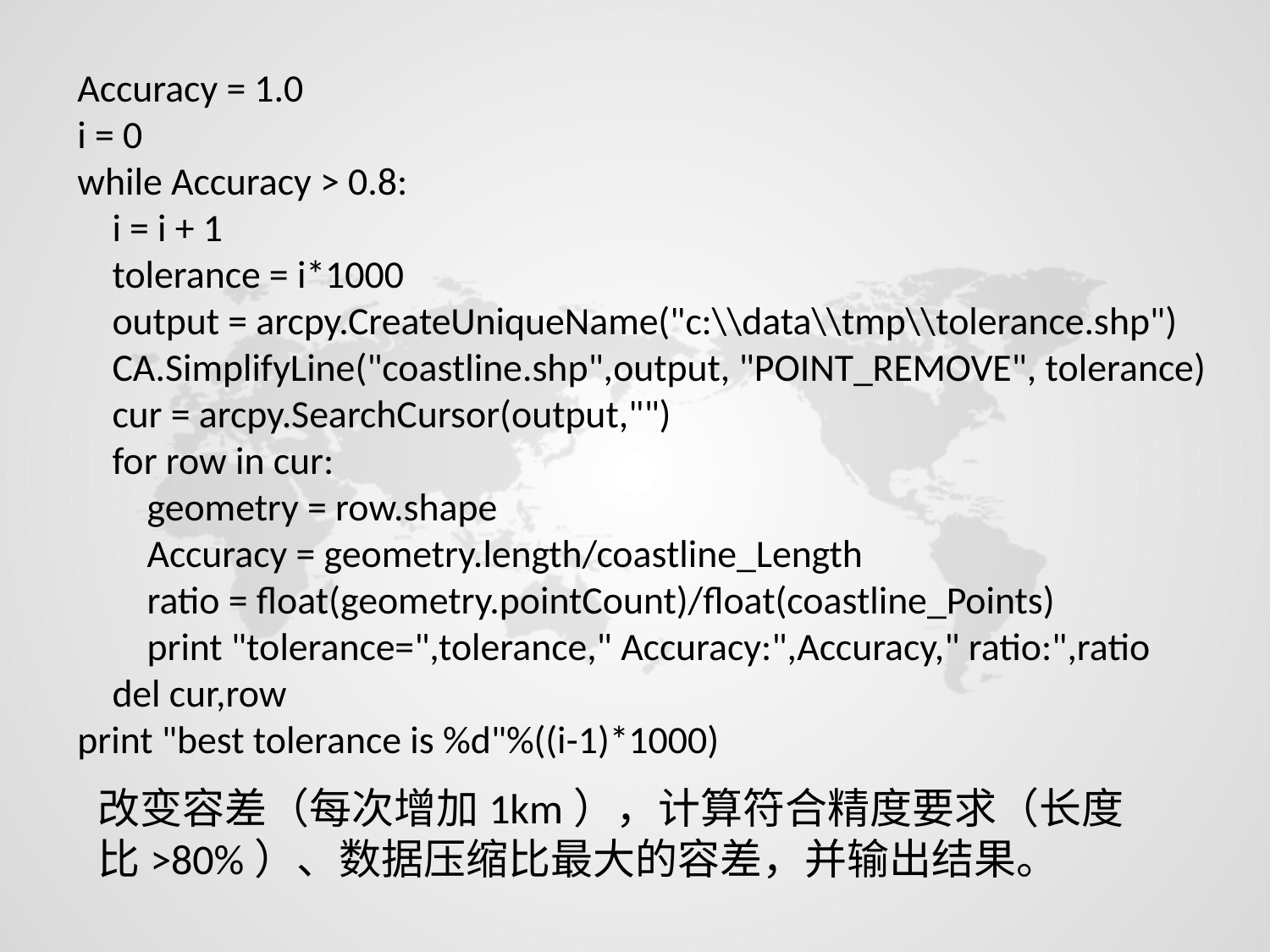

Accuracy = 1.0
i = 0
while Accuracy > 0.8:
    i = i + 1
    tolerance = i*1000
    output = arcpy.CreateUniqueName("c:\\data\\tmp\\tolerance.shp")
    CA.SimplifyLine("coastline.shp",output, "POINT_REMOVE", tolerance)
    cur = arcpy.SearchCursor(output,"")
    for row in cur:
        geometry = row.shape
        Accuracy = geometry.length/coastline_Length
        ratio = float(geometry.pointCount)/float(coastline_Points)
        print "tolerance=",tolerance," Accuracy:",Accuracy," ratio:",ratio
    del cur,row
print "best tolerance is %d"%((i-1)*1000)
改变容差（每次增加1km），计算符合精度要求（长度比>80%）、数据压缩比最大的容差，并输出结果。